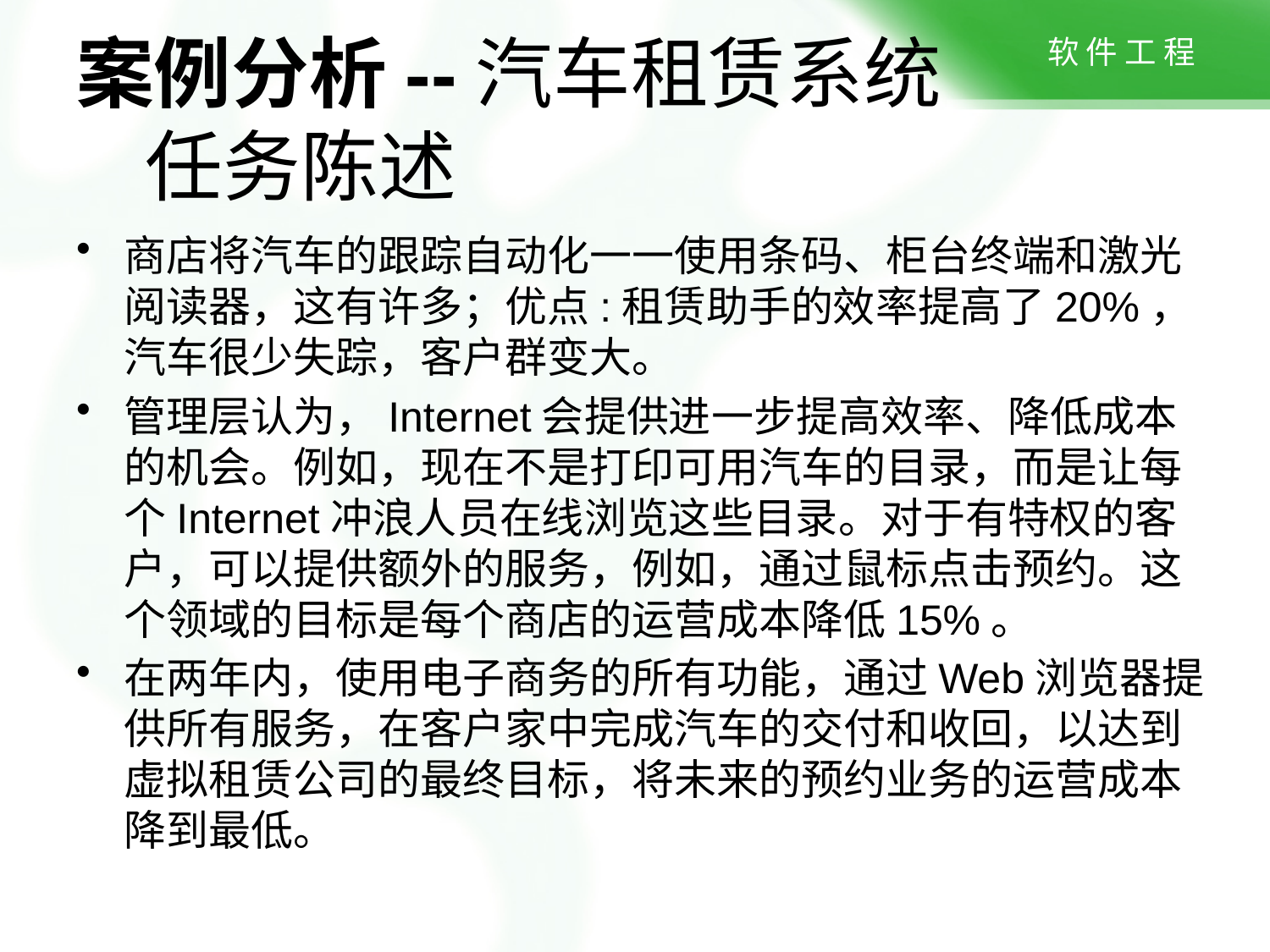

# 案例分析--汽车租赁系统 任务陈述
商店将汽车的跟踪自动化一一使用条码、柜台终端和激光阅读器，这有许多；优点:租赁助手的效率提高了20%，汽车很少失踪，客户群变大。
管理层认为，Internet会提供进一步提高效率、降低成本的机会。例如，现在不是打印可用汽车的目录，而是让每个Internet冲浪人员在线浏览这些目录。对于有特权的客户，可以提供额外的服务，例如，通过鼠标点击预约。这个领域的目标是每个商店的运营成本降低15%。
在两年内，使用电子商务的所有功能，通过Web浏览器提供所有服务，在客户家中完成汽车的交付和收回，以达到虚拟租赁公司的最终目标，将未来的预约业务的运营成本降到最低。